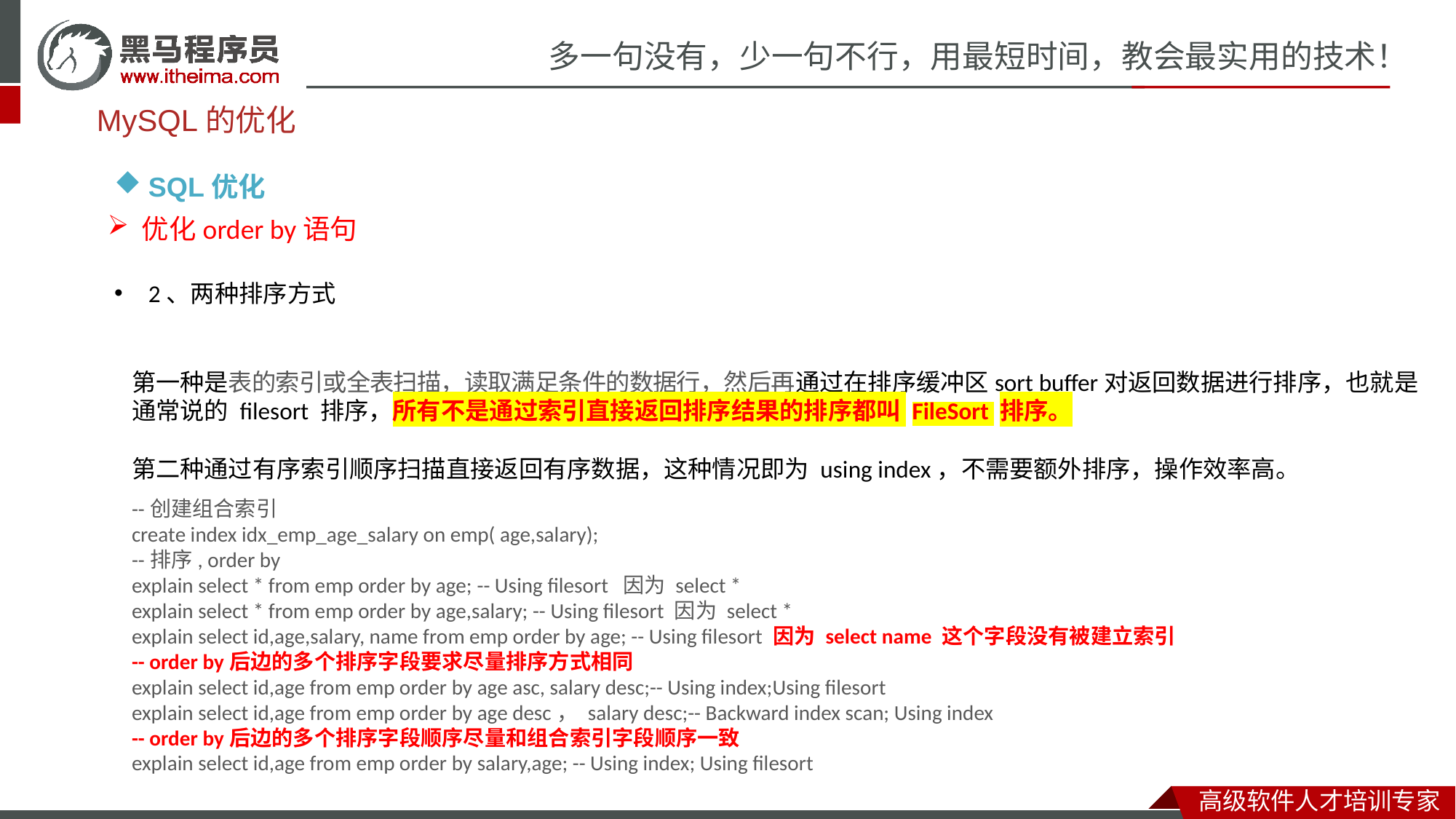

MySQL的优化
SQL优化
优化order by语句
2、两种排序方式
第一种是表的索引或全表扫描，读取满足条件的数据行，然后再通过在排序缓冲区sort buffer对返回数据进行排序，也就是通常说的 filesort 排序，所有不是通过索引直接返回排序结果的排序都叫 FileSort 排序。

第二种通过有序索引顺序扫描直接返回有序数据，这种情况即为 using index，不需要额外排序，操作效率高。
--创建组合索引
create index idx_emp_age_salary on emp( age,salary);
--排序, order by
explain select * from emp order by age; -- Using filesort  因为 select *
explain select * from emp order by age,salary; -- Using filesort 因为 select *
explain select id,age,salary, name from emp order by age; -- Using filesort 因为 select name 这个字段没有被建立索引
-- order by后边的多个排序字段要求尽量排序方式相同
explain select id,age from emp order by age asc, salary desc;-- Using index;Using filesort
explain select id,age from emp order by age desc， salary desc;-- Backward index scan; Using index
-- order by后边的多个排序字段顺序尽量和组合索引字段顺序一致
explain select id,age from emp order by salary,age; -- Using index; Using filesort